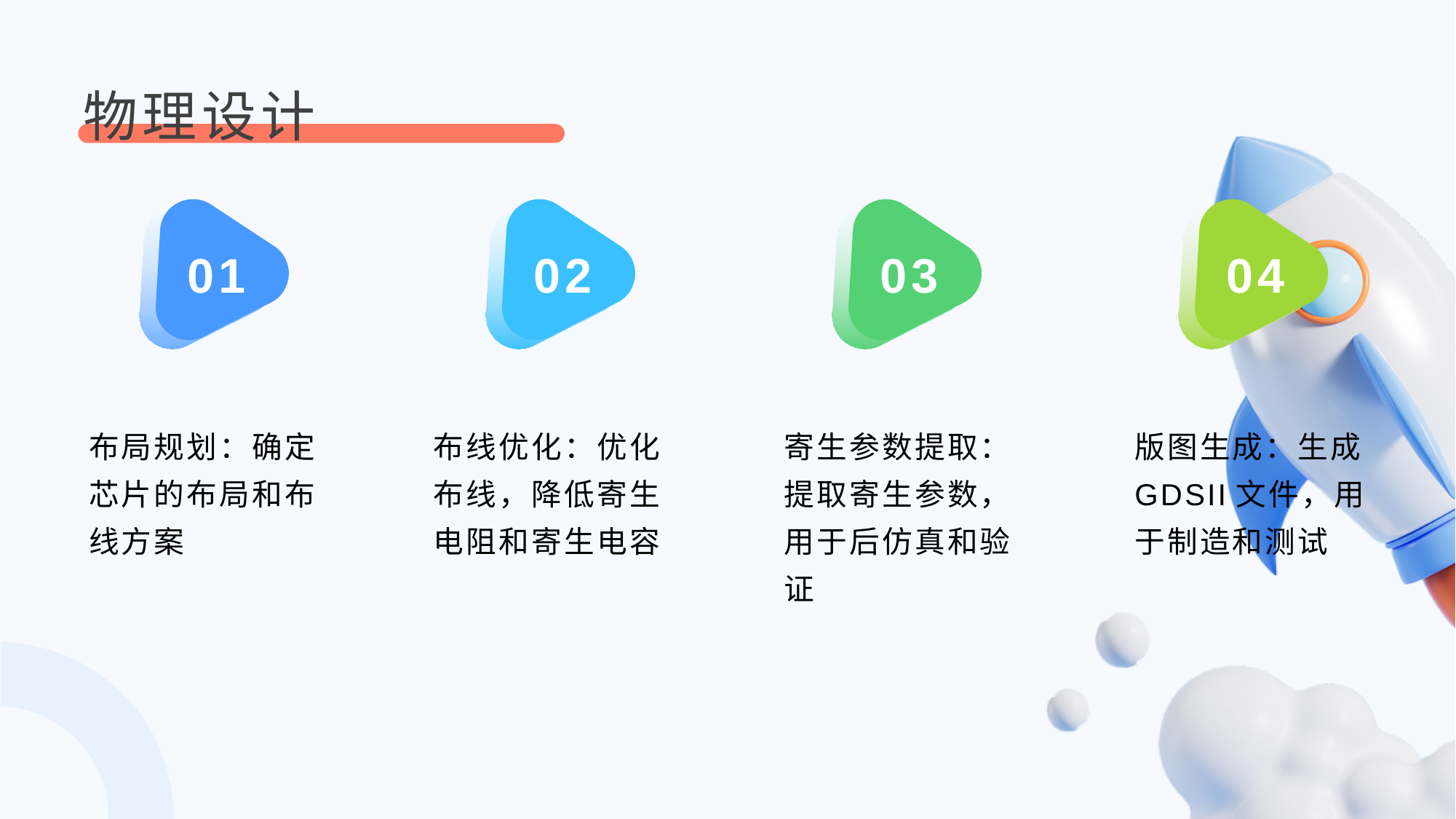

物理设计

01
02
03
04
布局规划：确定芯片的布局和布线方案
布线优化：优化布线，降低寄生电阻和寄生电容
寄生参数提取：提取寄生参数，用于后仿真和验证
版图生成：生成GDSII文件，用于制造和测试